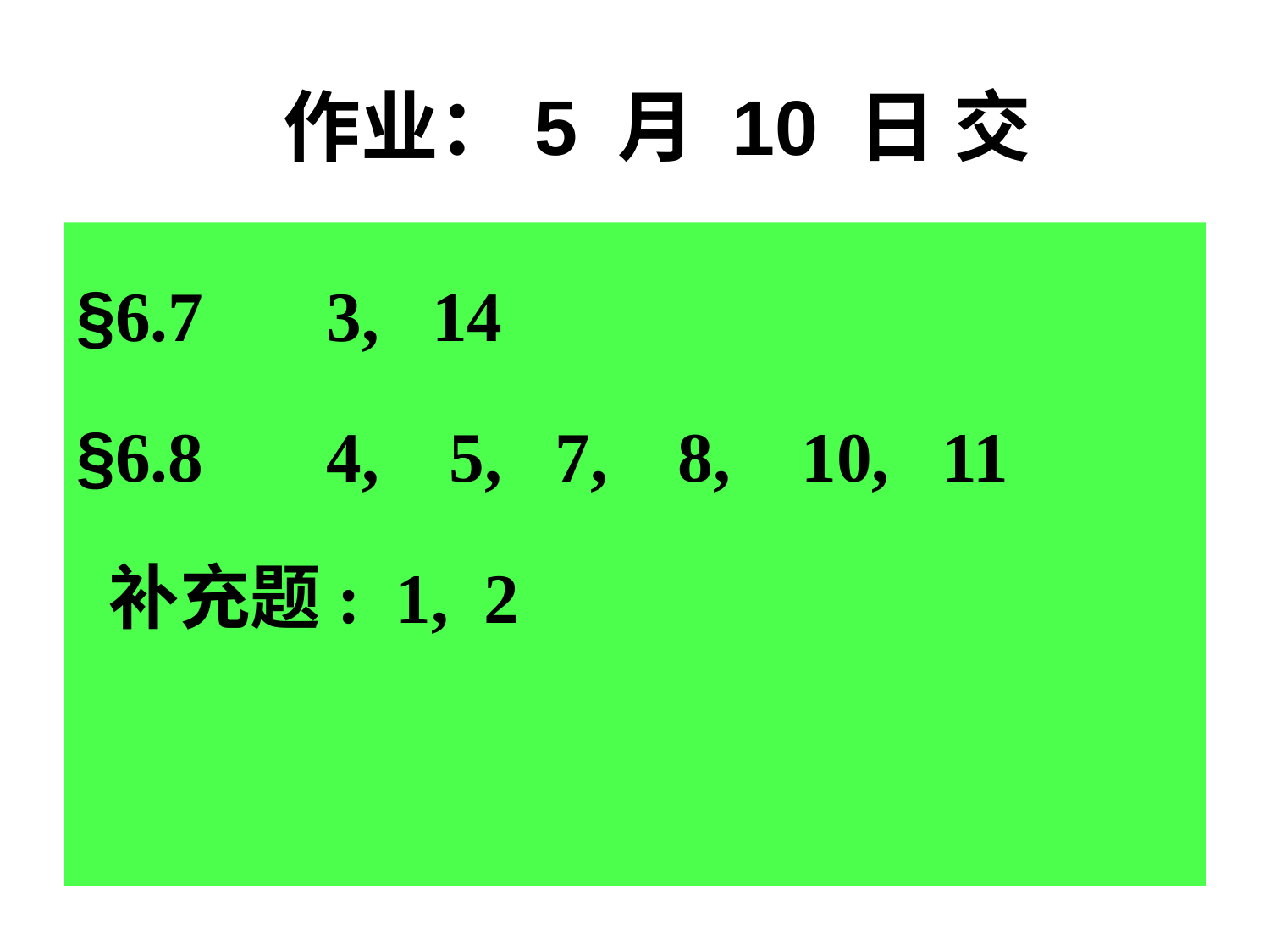

作业：5 月 10 日 交
§6.7       3,   14
§6.8       4,    5,   7,    8,    10,   11
 补充题:  1,  2